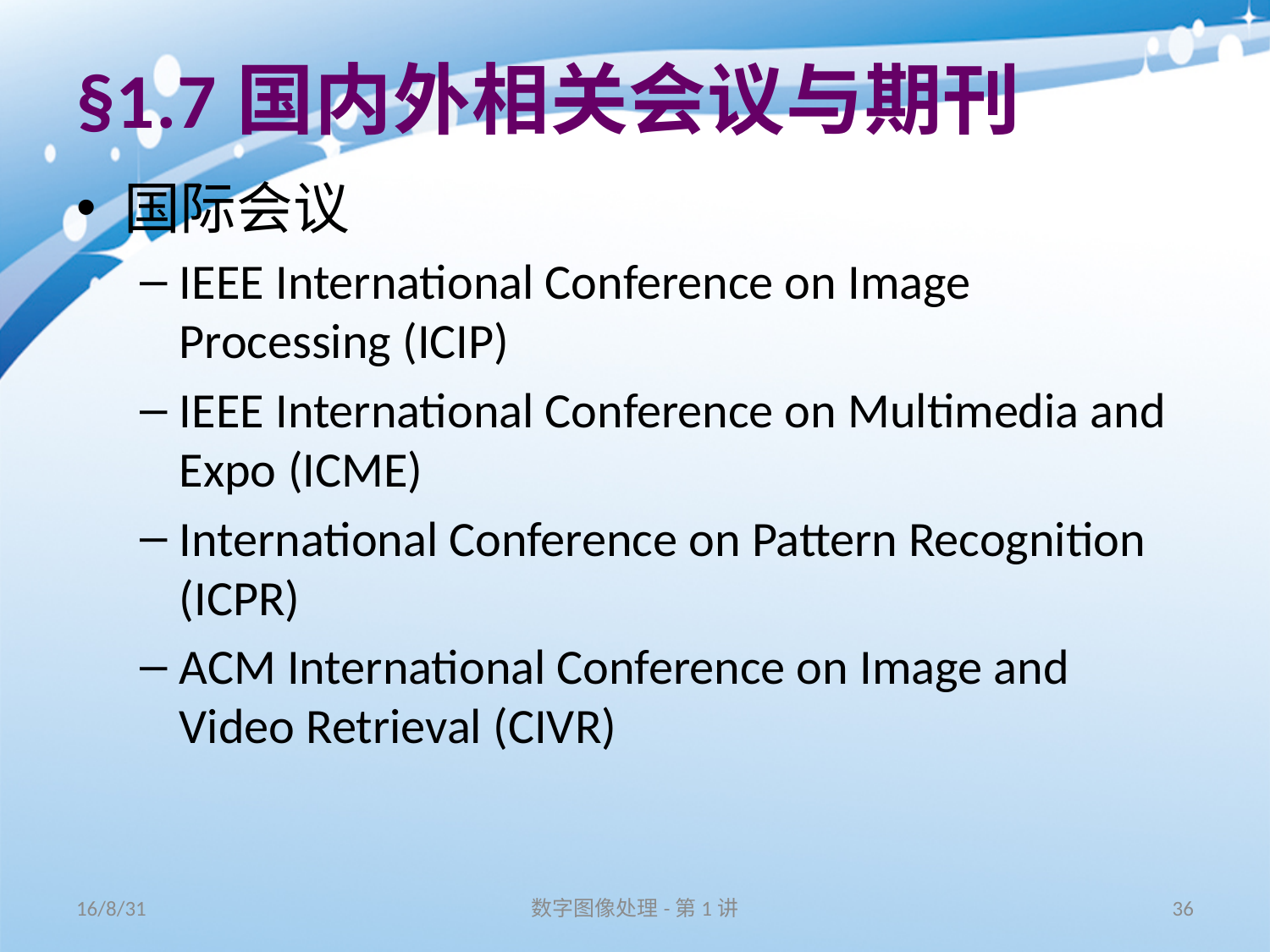

# §1.7国内外相关会议与期刊
国际会议
IEEE International Conference on Image Processing (ICIP)
IEEE International Conference on Multimedia and Expo (ICME)
International Conference on Pattern Recognition (ICPR)
ACM International Conference on Image and Video Retrieval (CIVR)
16/8/31
数字图像处理-第1讲
36